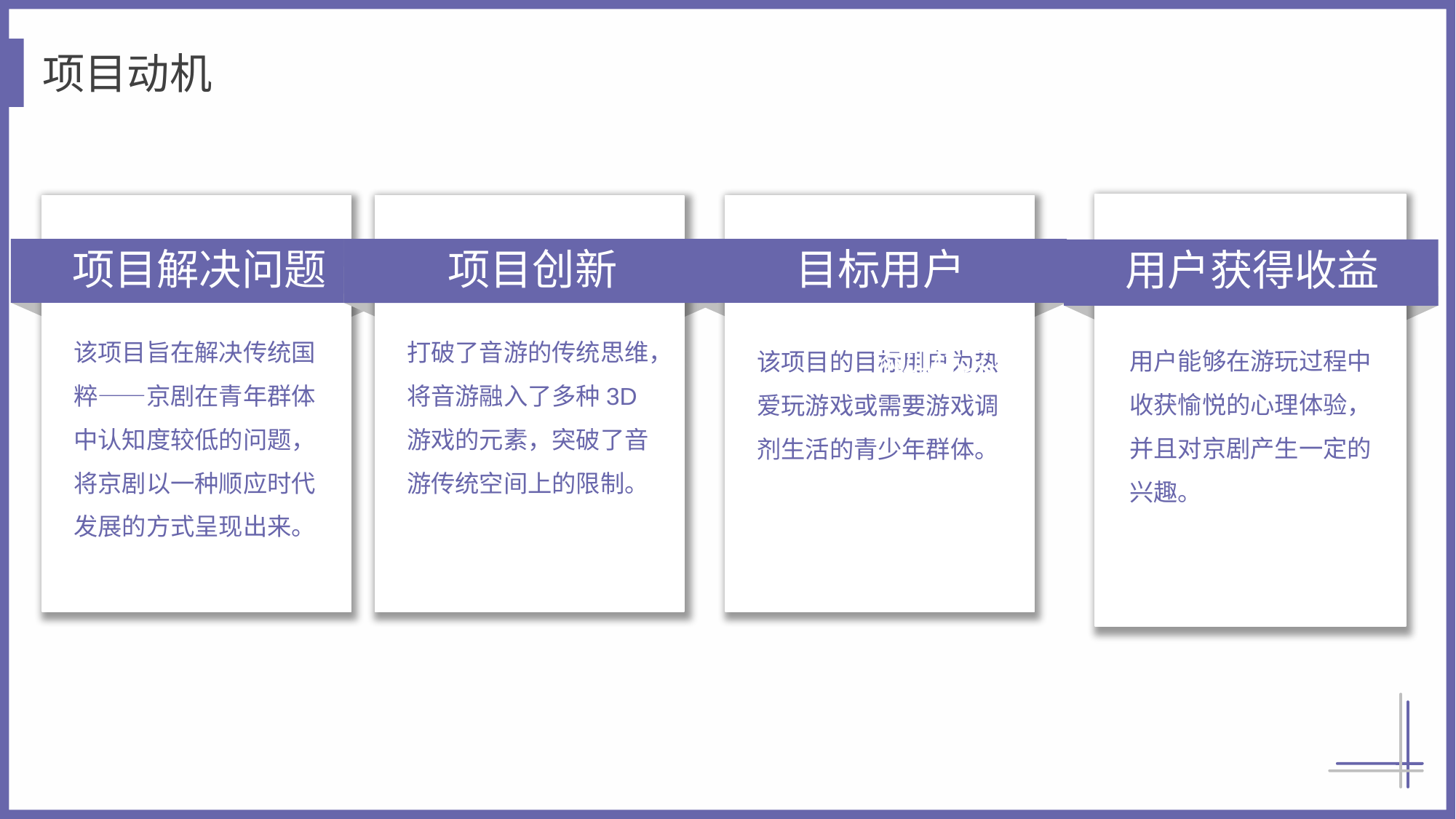

项目动机

用户获得收益

用户能够在游玩过程中收获愉悦的心理体验，并且对京剧产生一定的兴趣。
添加标题文本

项目解决问题

该项目旨在解决传统国粹——京剧在青年群体中认知度较低的问题，将京剧以一种顺应时代发展的方式呈现出来。
添加标题文本
添加标文本

目标用户

该项目的目标用户为热爱玩游戏或需要游戏调剂生活的青少年群体。
添加标题文本
添加标文本

项目创新

打破了音游的传统思维，将音游融入了多种3D游戏的元素，突破了音游传统空间上的限制。
添加标题文本
添加标文本